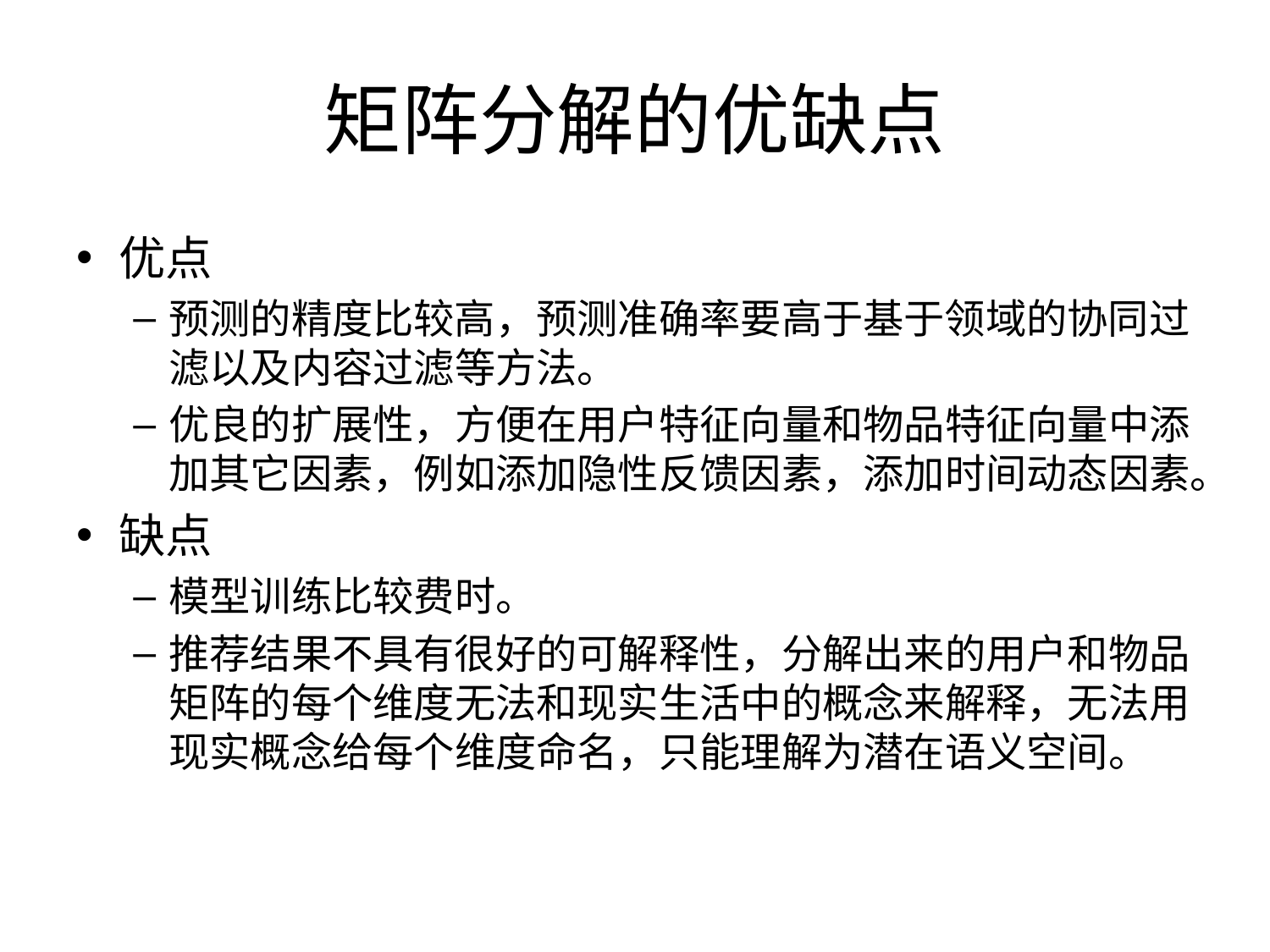

# 矩阵分解的优缺点
优点
预测的精度比较高，预测准确率要高于基于领域的协同过滤以及内容过滤等方法。
优良的扩展性，方便在用户特征向量和物品特征向量中添加其它因素，例如添加隐性反馈因素，添加时间动态因素。
缺点
模型训练比较费时。
推荐结果不具有很好的可解释性，分解出来的用户和物品矩阵的每个维度无法和现实生活中的概念来解释，无法用现实概念给每个维度命名，只能理解为潜在语义空间。